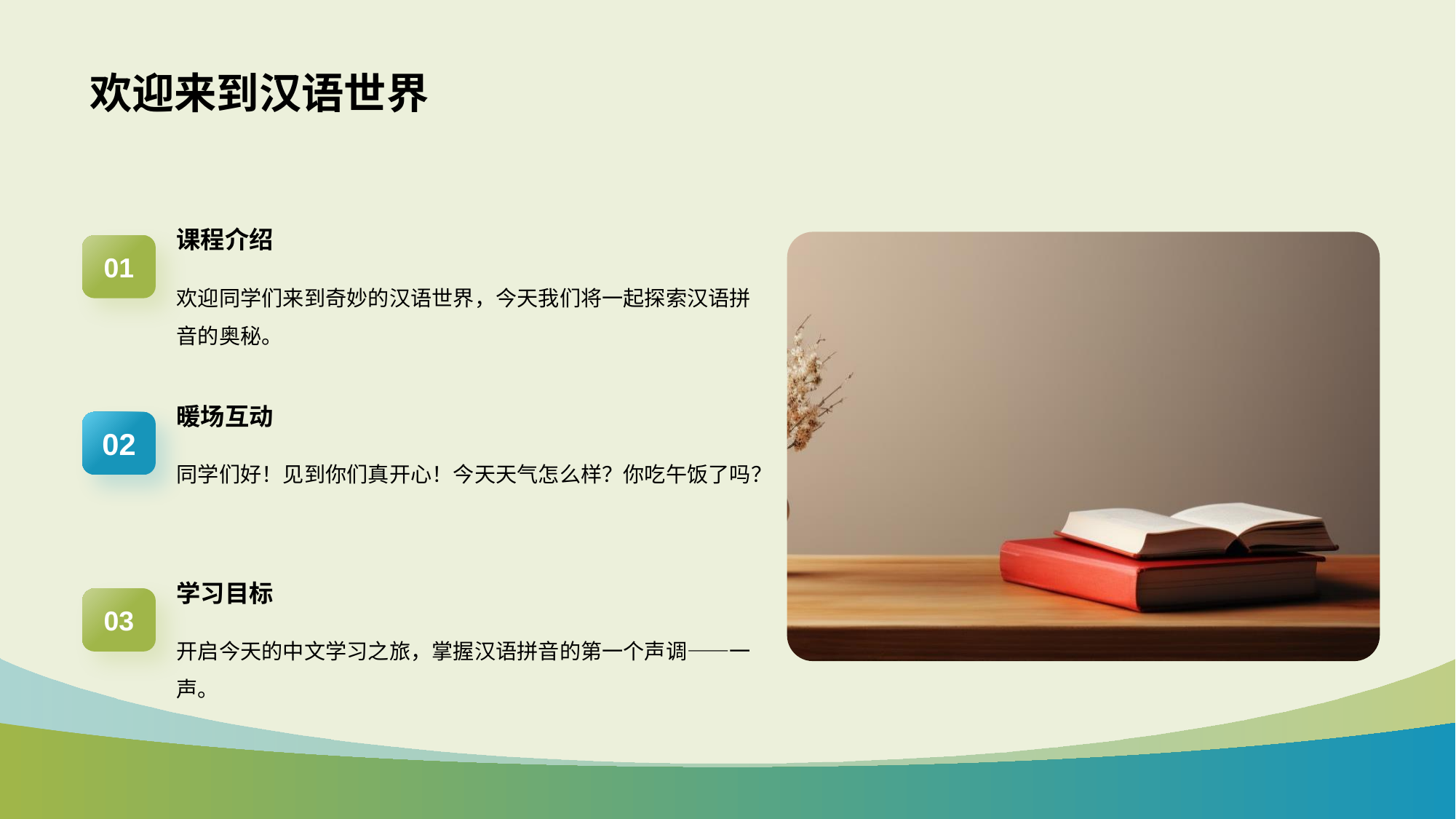

# 欢迎来到汉语世界
课程介绍

01
欢迎同学们来到奇妙的汉语世界，今天我们将一起探索汉语拼音的奥秘。
暖场互动
02
同学们好！见到你们真开心！今天天气怎么样？你吃午饭了吗？
学习目标
03
开启今天的中文学习之旅，掌握汉语拼音的第一个声调——一声。